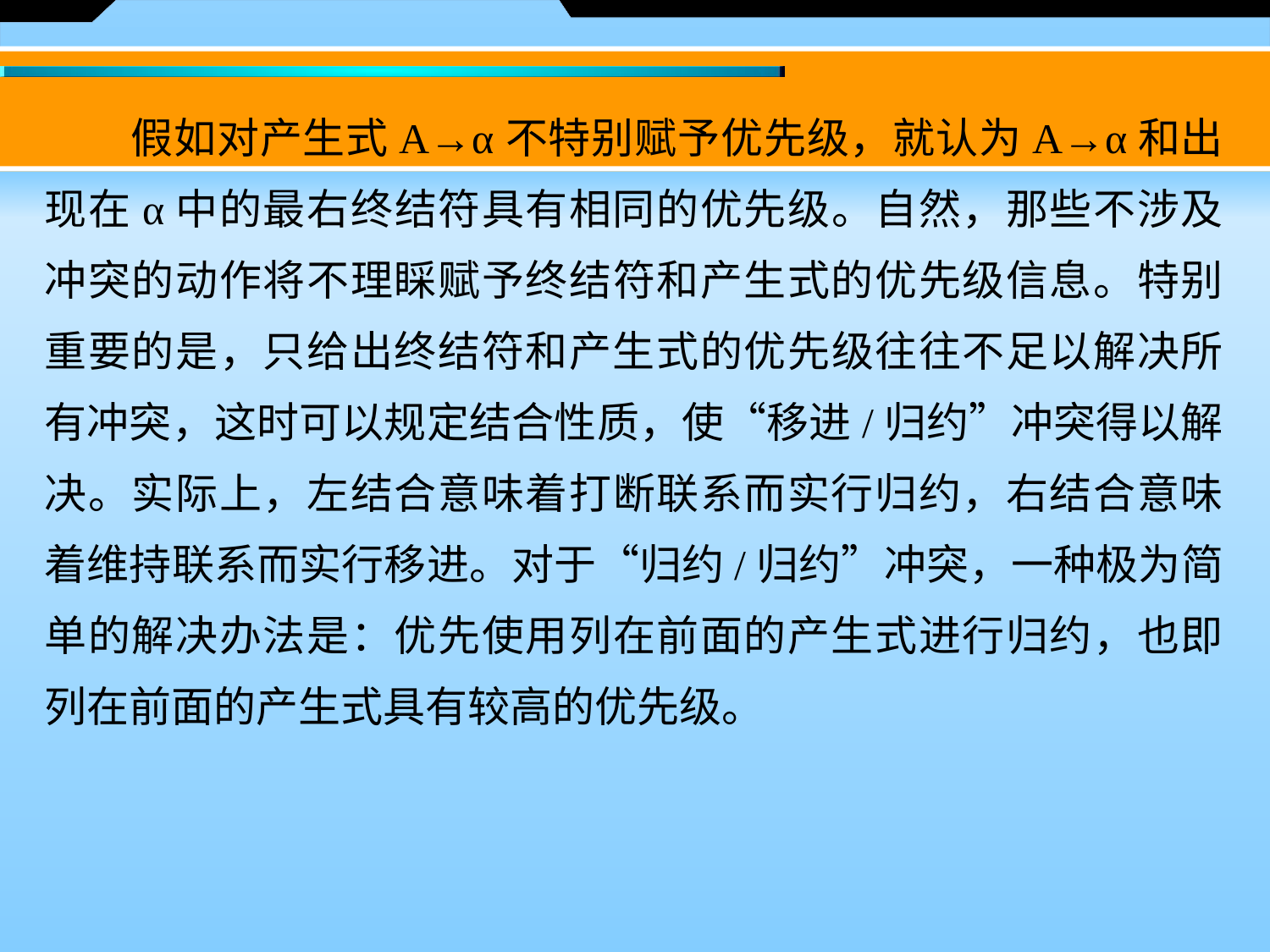

假如对产生式A→α不特别赋予优先级，就认为A→α和出现在α中的最右终结符具有相同的优先级。自然，那些不涉及冲突的动作将不理睬赋予终结符和产生式的优先级信息。特别重要的是，只给出终结符和产生式的优先级往往不足以解决所有冲突，这时可以规定结合性质，使“移进/归约”冲突得以解决。实际上，左结合意味着打断联系而实行归约，右结合意味着维持联系而实行移进。对于“归约/归约”冲突，一种极为简单的解决办法是：优先使用列在前面的产生式进行归约，也即列在前面的产生式具有较高的优先级。